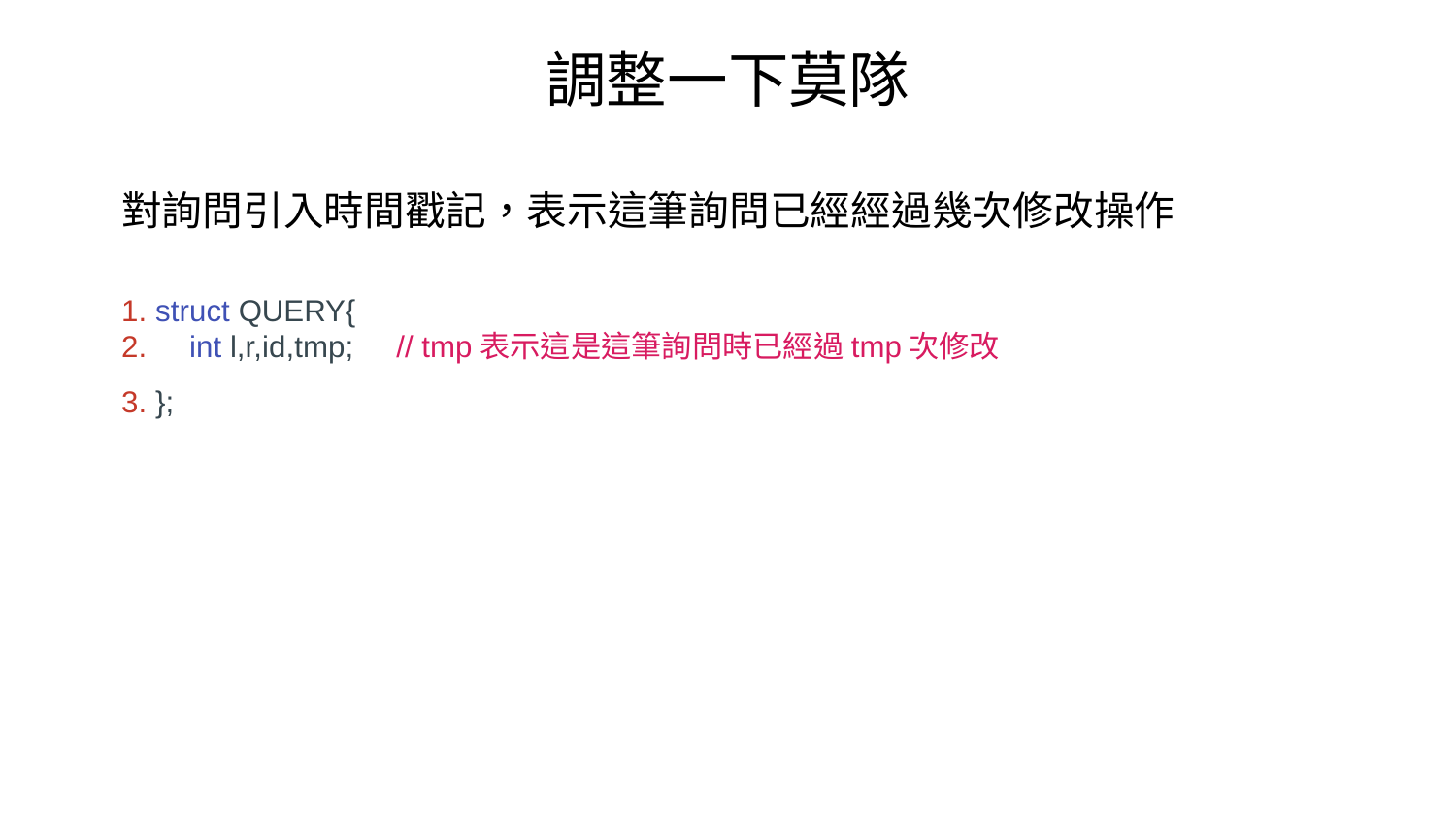

調整一下莫隊
對詢問引入時間戳記，表示這筆詢問已經經過幾次修改操作
1. struct QUERY{
2.     int l,r,id,tmp;     // tmp表示這是這筆詢問時已經過tmp次修改
3. };